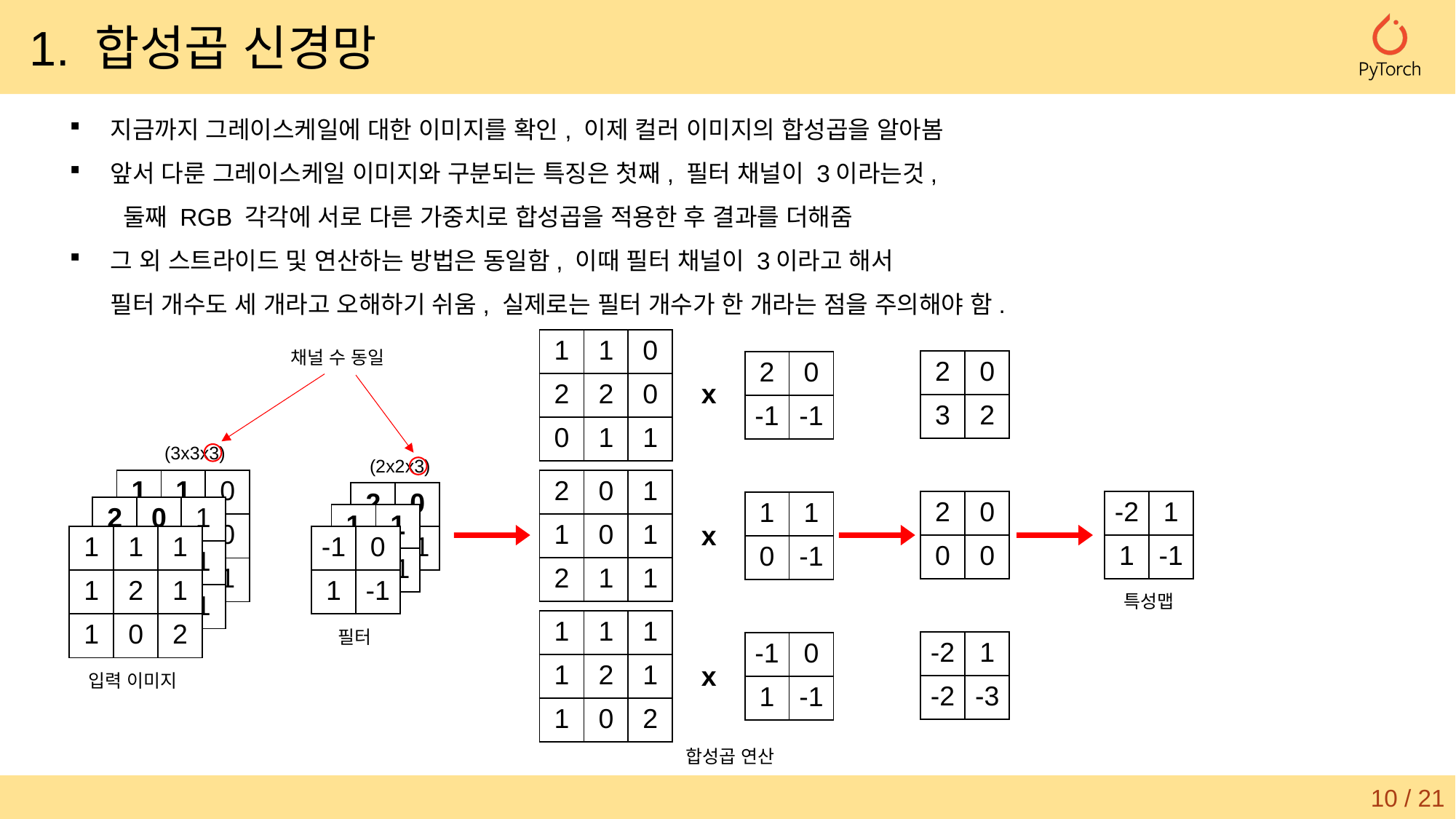

1. 합성곱 신경망
지금까지 그레이스케일에 대한 이미지를 확인, 이제 컬러 이미지의 합성곱을 알아봄
앞서 다룬 그레이스케일 이미지와 구분되는 특징은 첫째, 필터 채널이 3이라는것,
 둘째 RGB 각각에 서로 다른 가중치로 합성곱을 적용한 후 결과를 더해줌
그 외 스트라이드 및 연산하는 방법은 동일함, 이때 필터 채널이 3이라고 해서
필터 개수도 세 개라고 오해하기 쉬움, 실제로는 필터 개수가 한 개라는 점을 주의해야 함.
| 1 | 1 | 0 |
| --- | --- | --- |
| 2 | 2 | 0 |
| 0 | 1 | 1 |
채널 수 동일
| 2 | 0 |
| --- | --- |
| 3 | 2 |
| 2 | 0 |
| --- | --- |
| -1 | -1 |
x
(3x3x3)

(2x2x3)

| 2 | 0 | 1 |
| --- | --- | --- |
| 1 | 0 | 1 |
| 2 | 1 | 1 |
| 1 | 1 | 0 |
| --- | --- | --- |
| 2 | 2 | 0 |
| 0 | 1 | 1 |
| 2 | 0 |
| --- | --- |
| -1 | -1 |
| 2 | 0 |
| --- | --- |
| 0 | 0 |
| -2 | 1 |
| --- | --- |
| 1 | -1 |
| 1 | 1 |
| --- | --- |
| 0 | -1 |
| 2 | 0 | 1 |
| --- | --- | --- |
| 1 | 0 | 1 |
| 2 | 1 | 1 |
| 1 | 1 |
| --- | --- |
| 0 | -1 |
x

| 1 | 1 | 1 |
| --- | --- | --- |
| 1 | 2 | 1 |
| 1 | 0 | 2 |
| -1 | 0 |
| --- | --- |
| 1 | -1 |
특성맵
| 1 | 1 | 1 |
| --- | --- | --- |
| 1 | 2 | 1 |
| 1 | 0 | 2 |
필터
| -2 | 1 |
| --- | --- |
| -2 | -3 |
| -1 | 0 |
| --- | --- |
| 1 | -1 |
x
입력 이미지
합성곱 연산
10 / 21